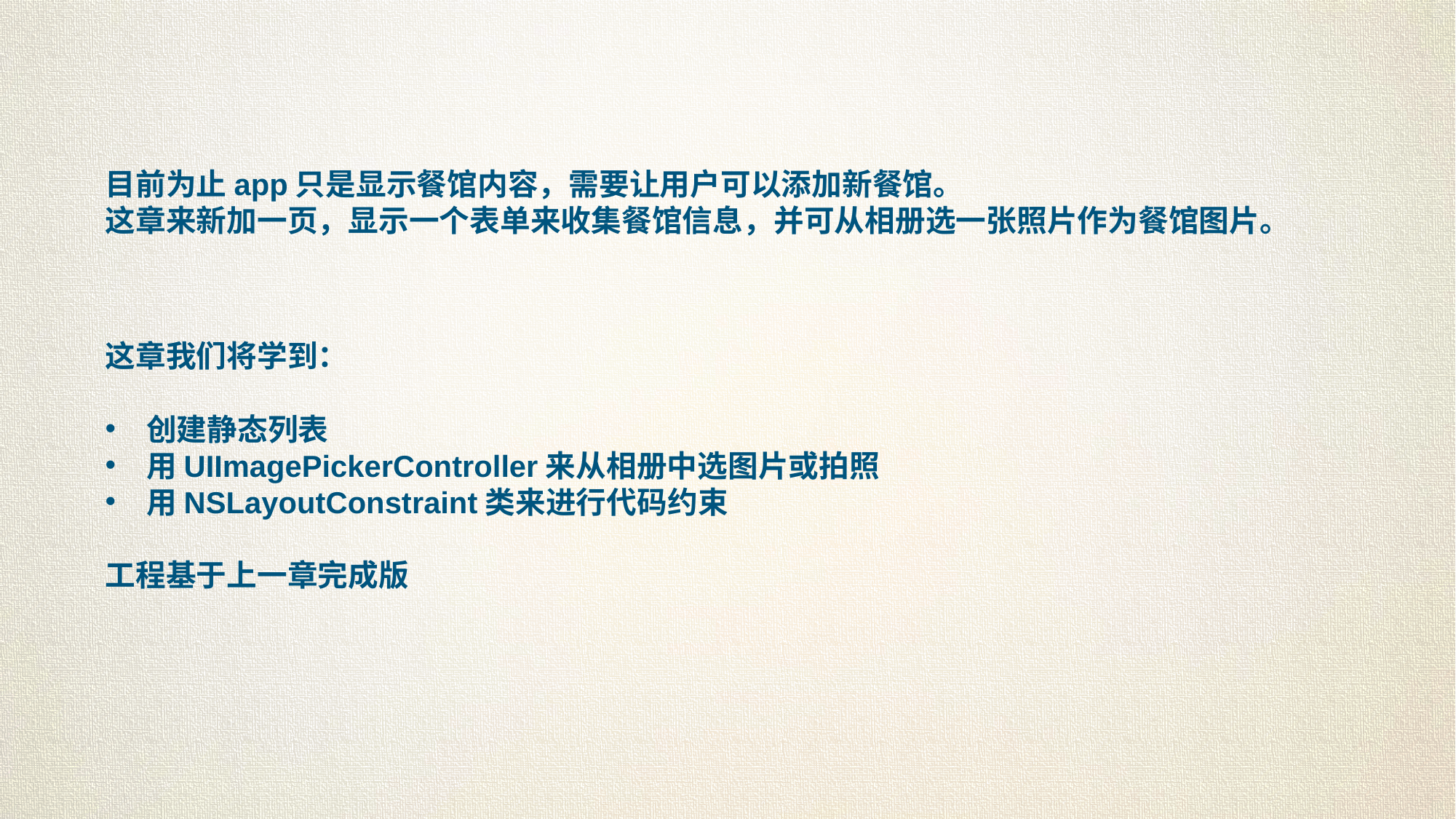

目前为止app只是显示餐馆内容，需要让用户可以添加新餐馆。
这章来新加一页，显示一个表单来收集餐馆信息，并可从相册选一张照片作为餐馆图片。
这章我们将学到：

创建静态列表
用UIImagePickerController来从相册中选图片或拍照
用NSLayoutConstraint类来进行代码约束

工程基于上一章完成版